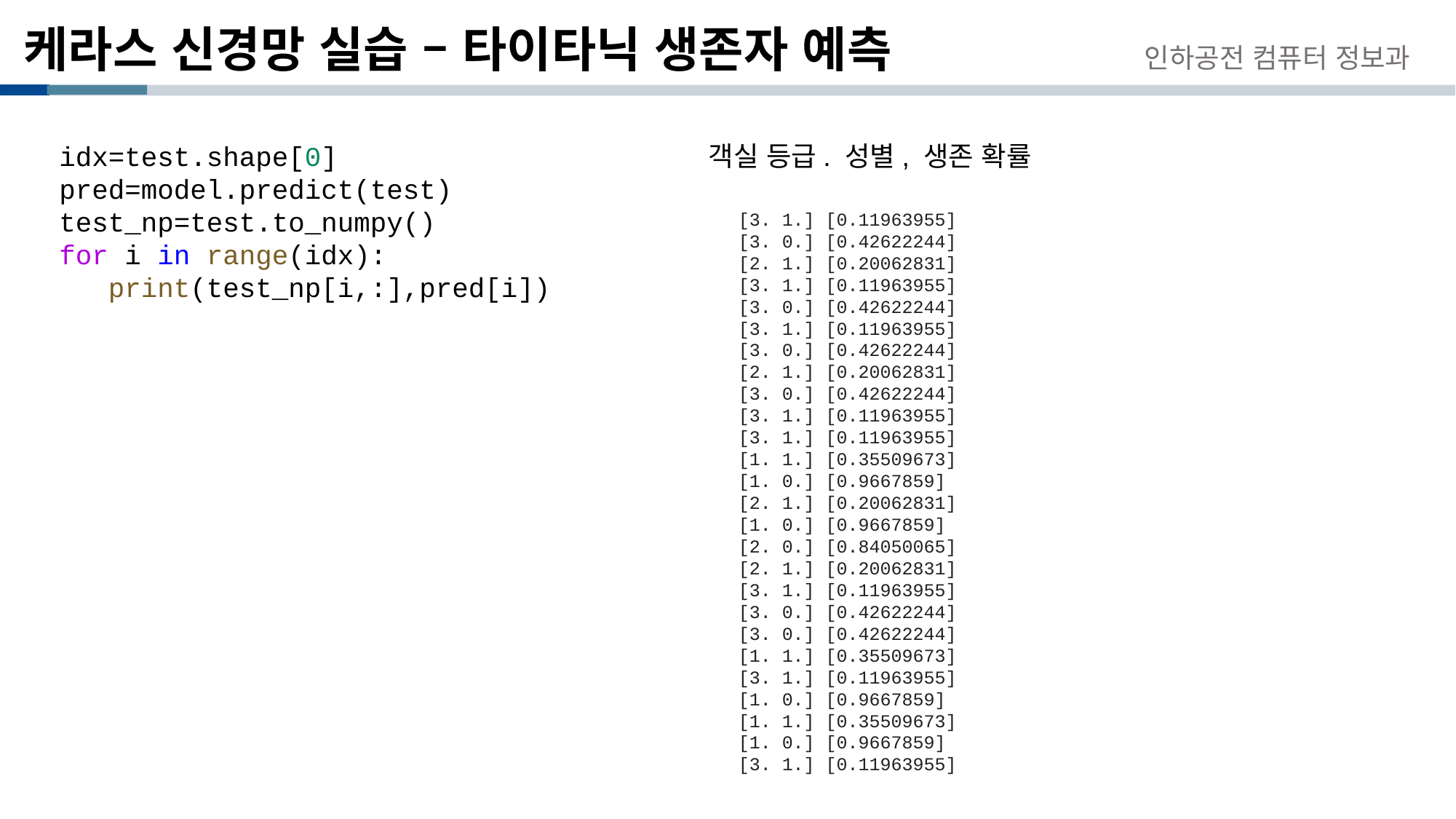

# 케라스 신경망 실습 – 타이타닉 생존자 예측
인하공전 컴퓨터 정보과
idx=test.shape[0]
pred=model.predict(test)
test_np=test.to_numpy()
for i in range(idx):
   print(test_np[i,:],pred[i])
객실 등급. 성별, 생존 확률

[3. 1.] [0.11963955] [3. 0.] [0.42622244] [2. 1.] [0.20062831] [3. 1.] [0.11963955] [3. 0.] [0.42622244] [3. 1.] [0.11963955] [3. 0.] [0.42622244] [2. 1.] [0.20062831] [3. 0.] [0.42622244] [3. 1.] [0.11963955] [3. 1.] [0.11963955] [1. 1.] [0.35509673] [1. 0.] [0.9667859] [2. 1.] [0.20062831] [1. 0.] [0.9667859] [2. 0.] [0.84050065] [2. 1.] [0.20062831] [3. 1.] [0.11963955] [3. 0.] [0.42622244] [3. 0.] [0.42622244] [1. 1.] [0.35509673] [3. 1.] [0.11963955] [1. 0.] [0.9667859] [1. 1.] [0.35509673] [1. 0.] [0.9667859] [3. 1.] [0.11963955]